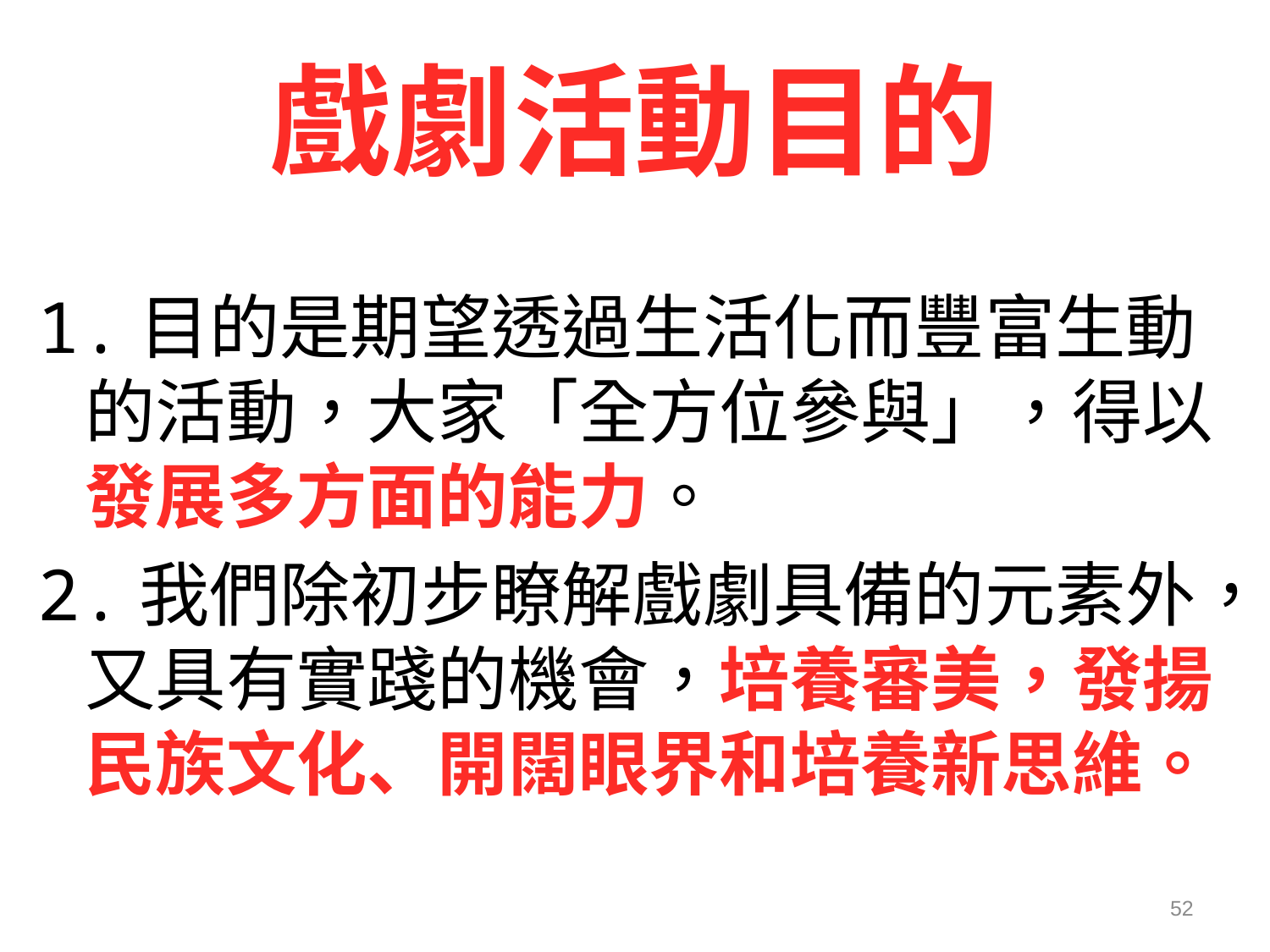

# 戲劇活動目的
1.目的是期望透過生活化而豐富生動的活動，大家「全方位參與」，得以發展多方面的能力。
2.我們除初步瞭解戲劇具備的元素外，又具有實踐的機會，培養審美，發揚民族文化、開闊眼界和培養新思維。
52